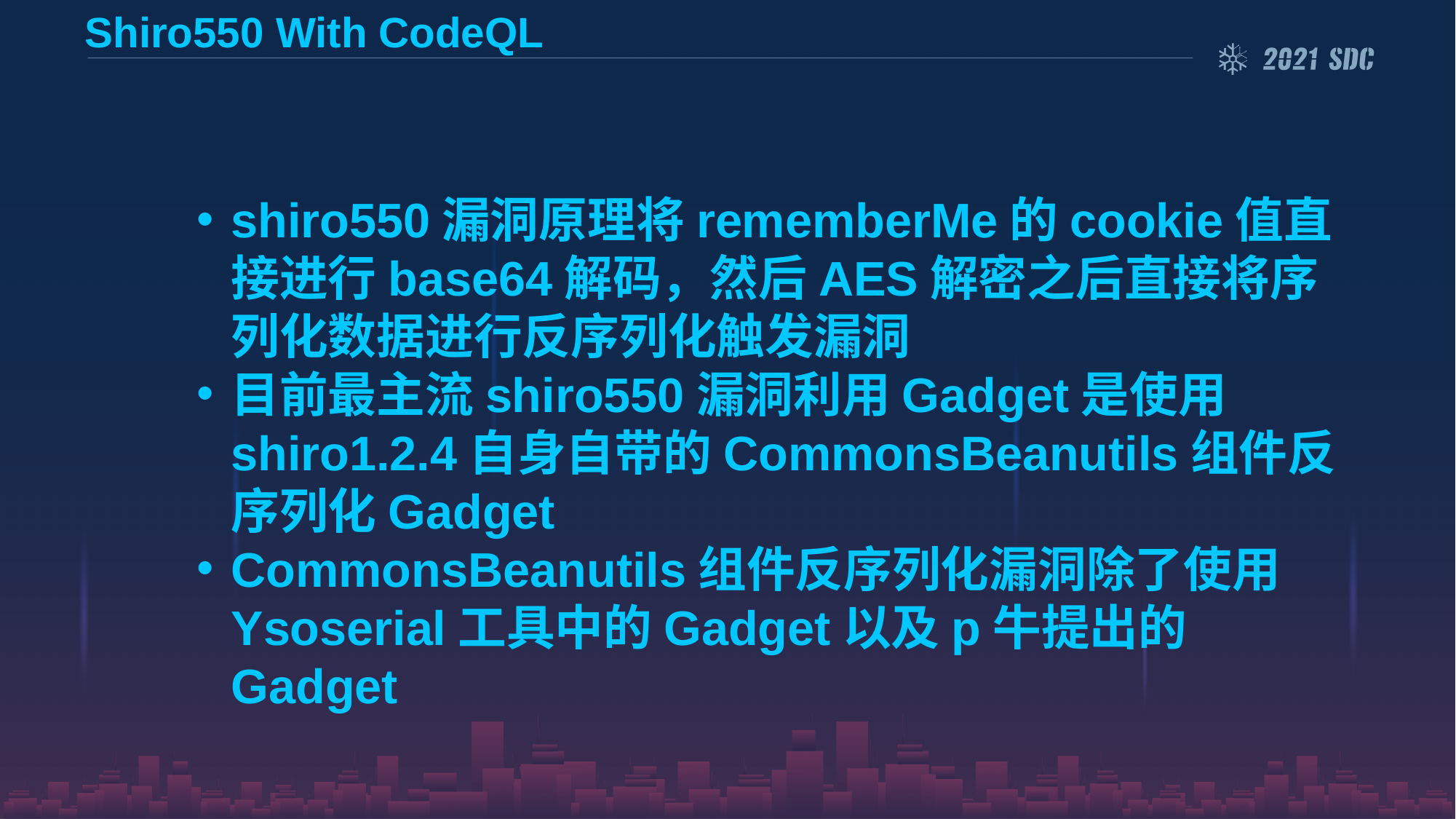

Shiro550 With CodeQL
shiro550漏洞原理将rememberMe的cookie值直接进行base64解码，然后AES解密之后直接将序列化数据进行反序列化触发漏洞
目前最主流shiro550漏洞利用Gadget是使用shiro1.2.4自身自带的CommonsBeanutils组件反序列化Gadget
CommonsBeanutils组件反序列化漏洞除了使用Ysoserial工具中的Gadget以及p牛提出的Gadget